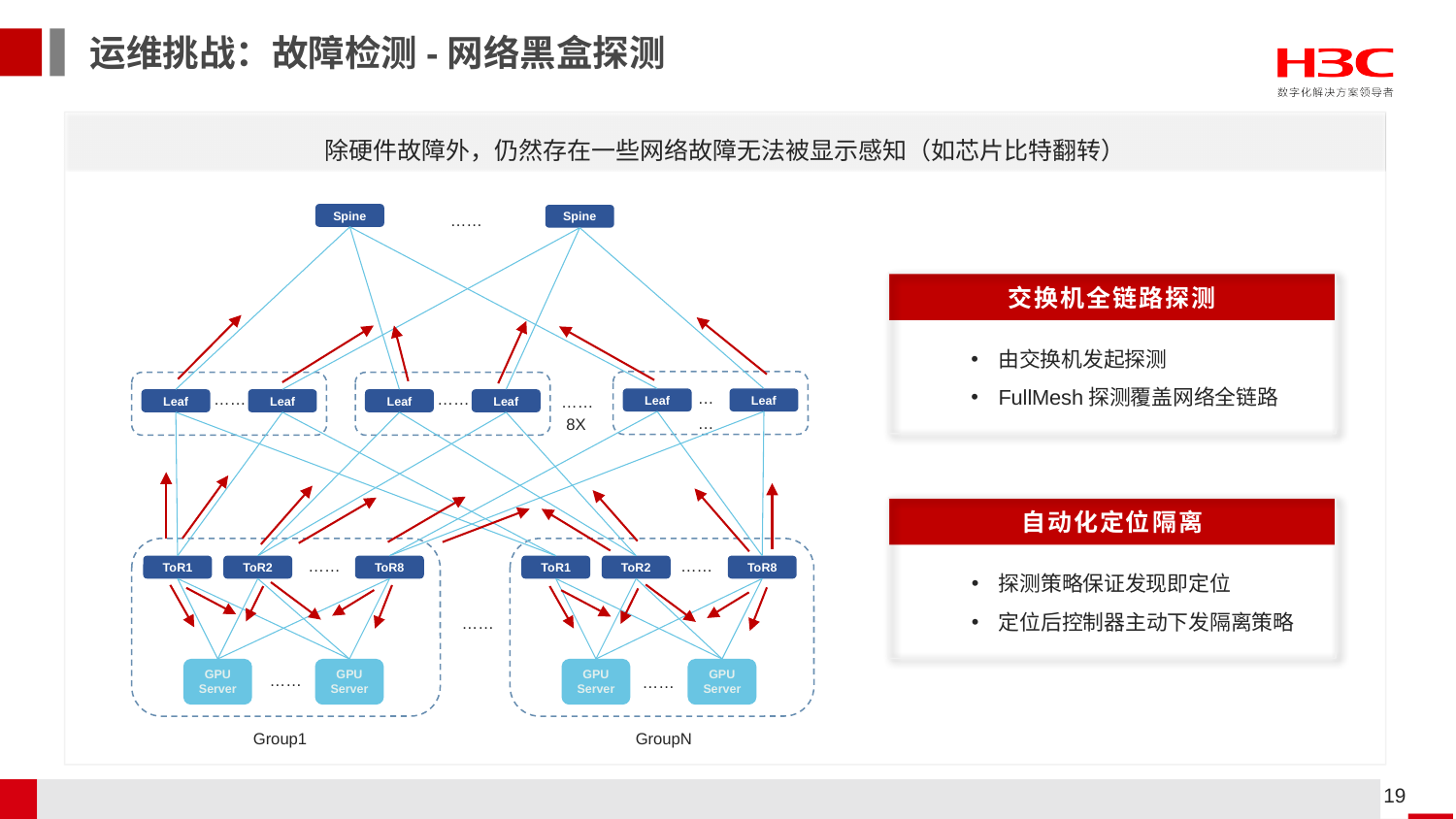

运维挑战：故障检测-网络黑盒探测

除硬件故障外，仍然存在一些网络故障无法被显示感知（如芯片比特翻转）
……
Spine
Spine

……
……
……
……
Leaf
Leaf
Leaf
Leaf
Leaf
Leaf
8X

……
……
ToR1
ToR2
ToR8
ToR1
ToR2
ToR8
……
……
GPU
Server
GPU
Server
GPU
Server
GPU
Server
……
Group1
GroupN

交换机全链路探测
由交换机发起探测
FullMesh探测覆盖网络全链路

自动化定位隔离
探测策略保证发现即定位
定位后控制器主动下发隔离策略